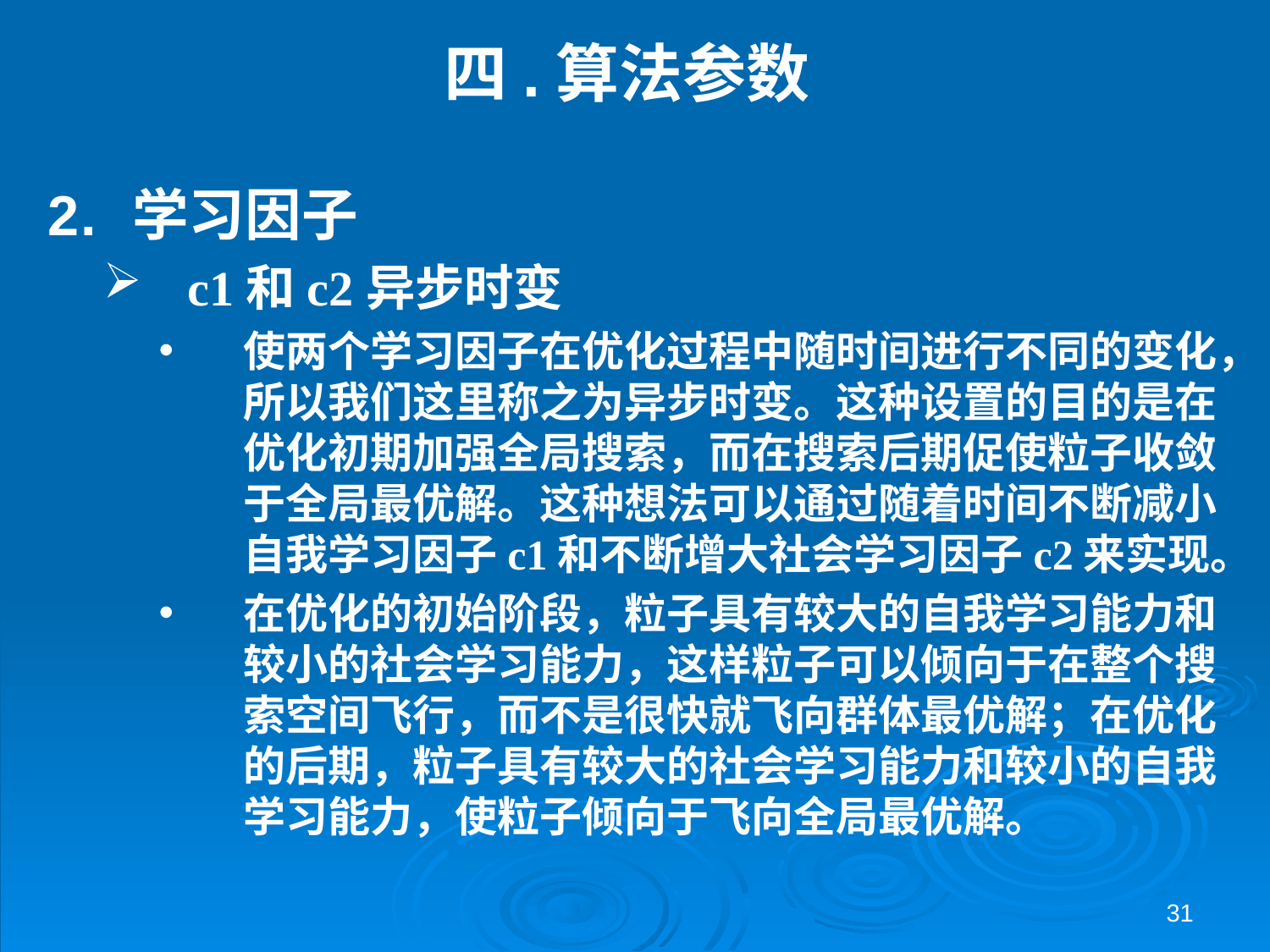

# 四.算法参数
学习因子
c1和c2异步时变
使两个学习因子在优化过程中随时间进行不同的变化，所以我们这里称之为异步时变。这种设置的目的是在优化初期加强全局搜索，而在搜索后期促使粒子收敛于全局最优解。这种想法可以通过随着时间不断减小自我学习因子c1和不断增大社会学习因子c2来实现。
在优化的初始阶段，粒子具有较大的自我学习能力和较小的社会学习能力，这样粒子可以倾向于在整个搜索空间飞行，而不是很快就飞向群体最优解；在优化的后期，粒子具有较大的社会学习能力和较小的自我学习能力，使粒子倾向于飞向全局最优解。

31